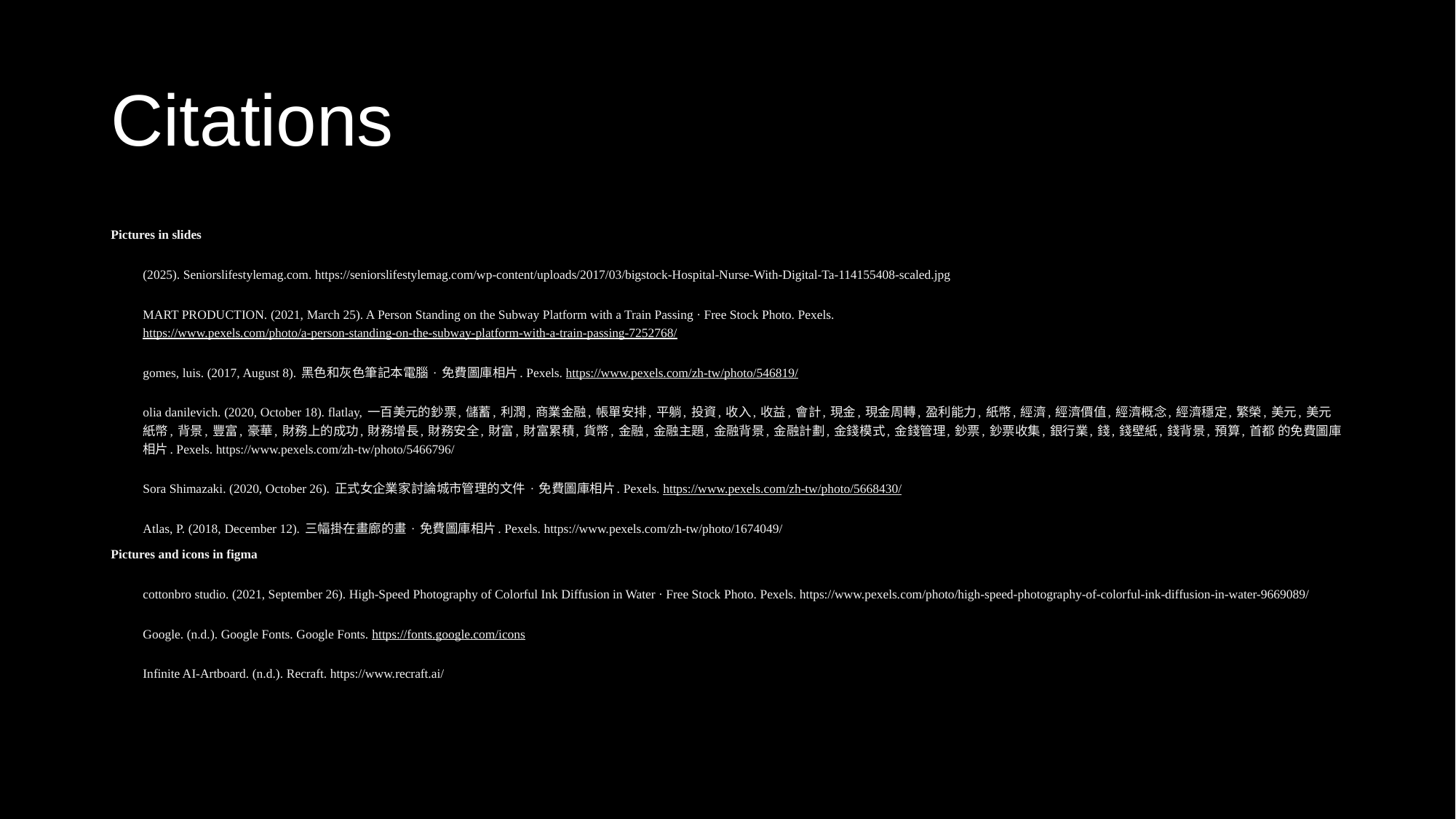

# Citations
‌Pictures in slides
(2025). Seniorslifestylemag.com. https://seniorslifestylemag.com/wp-content/uploads/2017/03/bigstock-Hospital-Nurse-With-Digital-Ta-114155408-scaled.jpg
‌MART PRODUCTION. (2021, March 25). A Person Standing on the Subway Platform with a Train Passing · Free Stock Photo. Pexels. https://www.pexels.com/photo/a-person-standing-on-the-subway-platform-with-a-train-passing-7252768/
gomes, luis. (2017, August 8). 黑色和灰色筆記本電腦 · 免費圖庫相片. Pexels. https://www.pexels.com/zh-tw/photo/546819/
olia danilevich. (2020, October 18). flatlay, 一百美元的鈔票, 儲蓄, 利潤, 商業金融, 帳單安排, 平躺, 投資, 收入, 收益, 會計, 現金, 現金周轉, 盈利能力, 紙幣, 經濟, 經濟價值, 經濟概念, 經濟穩定, 繁榮, 美元, 美元紙幣, 背景, 豐富, 豪華, 財務上的成功, 財務增長, 財務安全, 財富, 財富累積, 貨幣, 金融, 金融主題, 金融背景, 金融計劃, 金錢模式, 金錢管理, 鈔票, 鈔票收集, 銀行業, 錢, 錢壁紙, 錢背景, 預算, 首都 的免費圖庫相片. Pexels. https://www.pexels.com/zh-tw/photo/5466796/
Sora Shimazaki. (2020, October 26). 正式女企業家討論城市管理的文件 · 免費圖庫相片. Pexels. https://www.pexels.com/zh-tw/photo/5668430/
Atlas, P. (2018, December 12). 三幅掛在畫廊的畫 · 免費圖庫相片. Pexels. https://www.pexels.com/zh-tw/photo/1674049/
‌Pictures and icons in figma
cottonbro studio. (2021, September 26). High-Speed Photography of Colorful Ink Diffusion in Water · Free Stock Photo. Pexels. https://www.pexels.com/photo/high-speed-photography-of-colorful-ink-diffusion-in-water-9669089/
Google. (n.d.). Google Fonts. Google Fonts. https://fonts.google.com/icons
Infinite AI-Artboard. (n.d.). Recraft. https://www.recraft.ai/